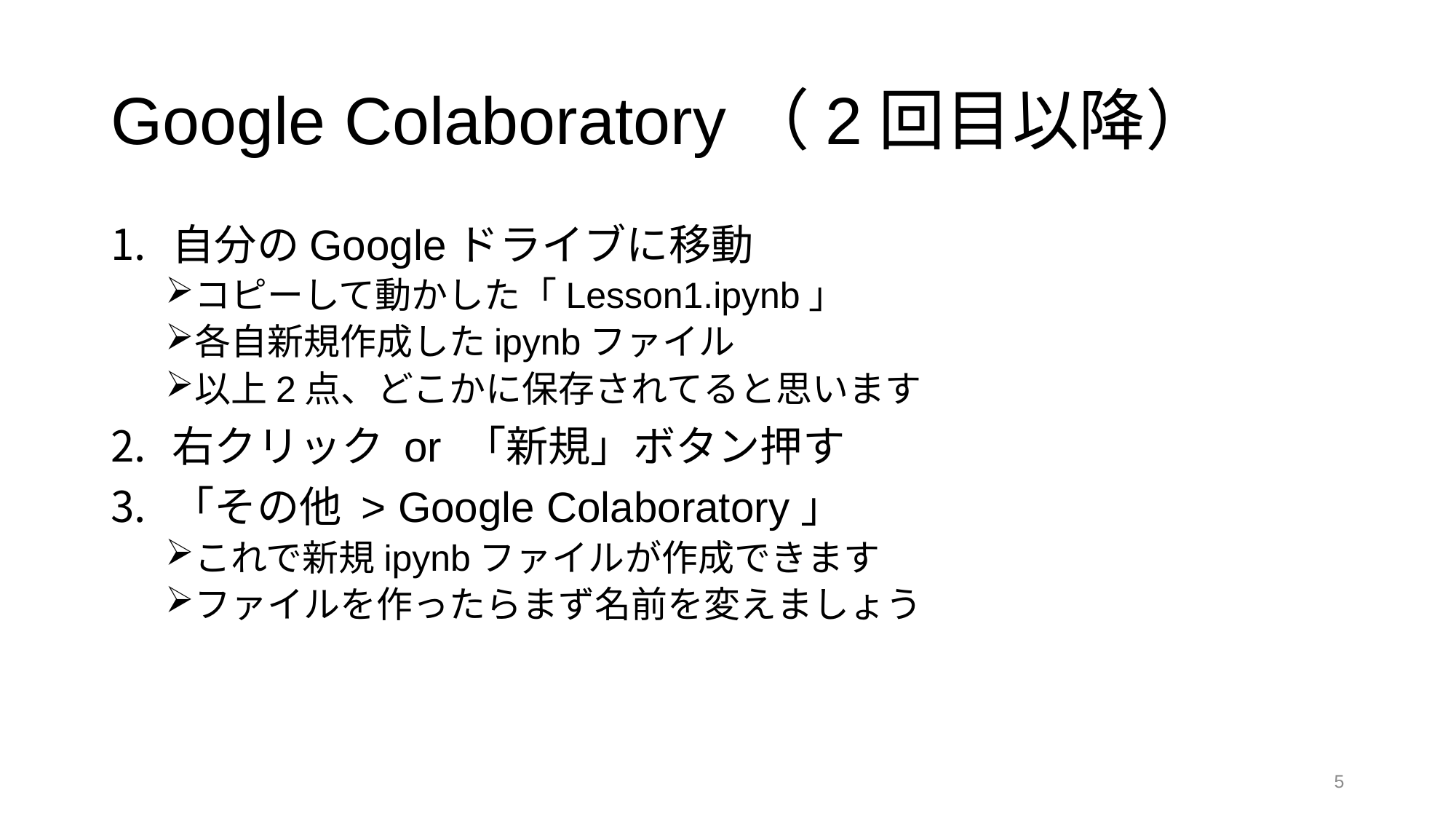

# Google Colaboratory（2回目以降）
自分のGoogleドライブに移動
コピーして動かした「Lesson1.ipynb」
各自新規作成したipynbファイル
以上2点、どこかに保存されてると思います
右クリック or 「新規」ボタン押す
「その他 > Google Colaboratory」
これで新規ipynbファイルが作成できます
ファイルを作ったらまず名前を変えましょう

5